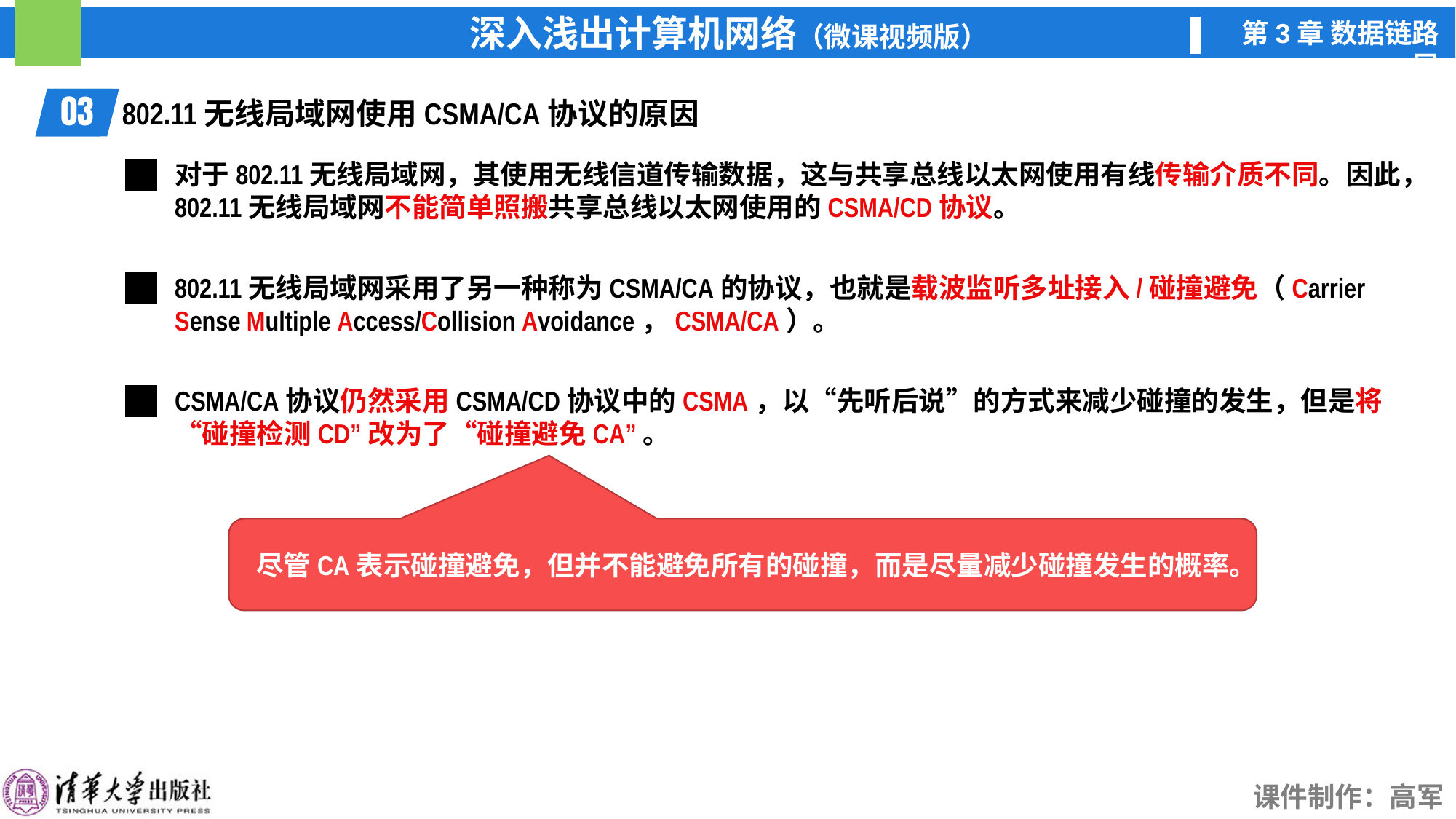

01
802.11无线局域网使用CSMA/CA协议的原因
03
对于802.11无线局域网，其使用无线信道传输数据，这与共享总线以太网使用有线传输介质不同。因此，802.11无线局域网不能简单照搬共享总线以太网使用的CSMA/CD协议。

802.11无线局域网采用了另一种称为CSMA/CA的协议，也就是载波监听多址接入/碰撞避免（Carrier Sense Multiple Access/Collision Avoidance，CSMA/CA）。

CSMA/CA协议仍然采用CSMA/CD协议中的CSMA，以“先听后说”的方式来减少碰撞的发生，但是将“碰撞检测CD”改为了“碰撞避免CA”。

尽管CA表示碰撞避免，但并不能避免所有的碰撞，而是尽量减少碰撞发生的概率。